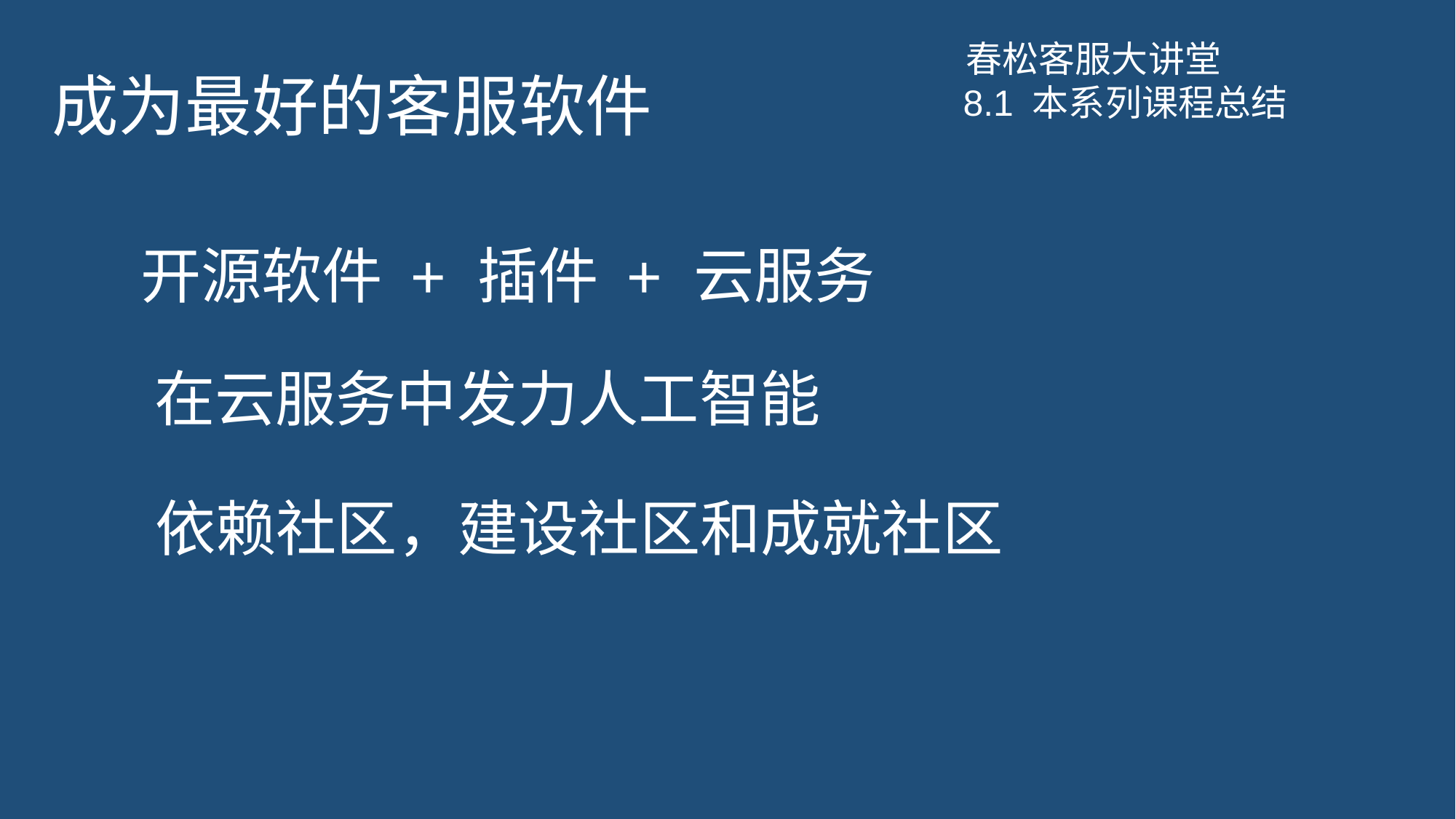

# 成为最好的客服软件
春松客服大讲堂
8.1 本系列课程总结
开源软件 + 插件 + 云服务
在云服务中发力人工智能
依赖社区，建设社区和成就社区